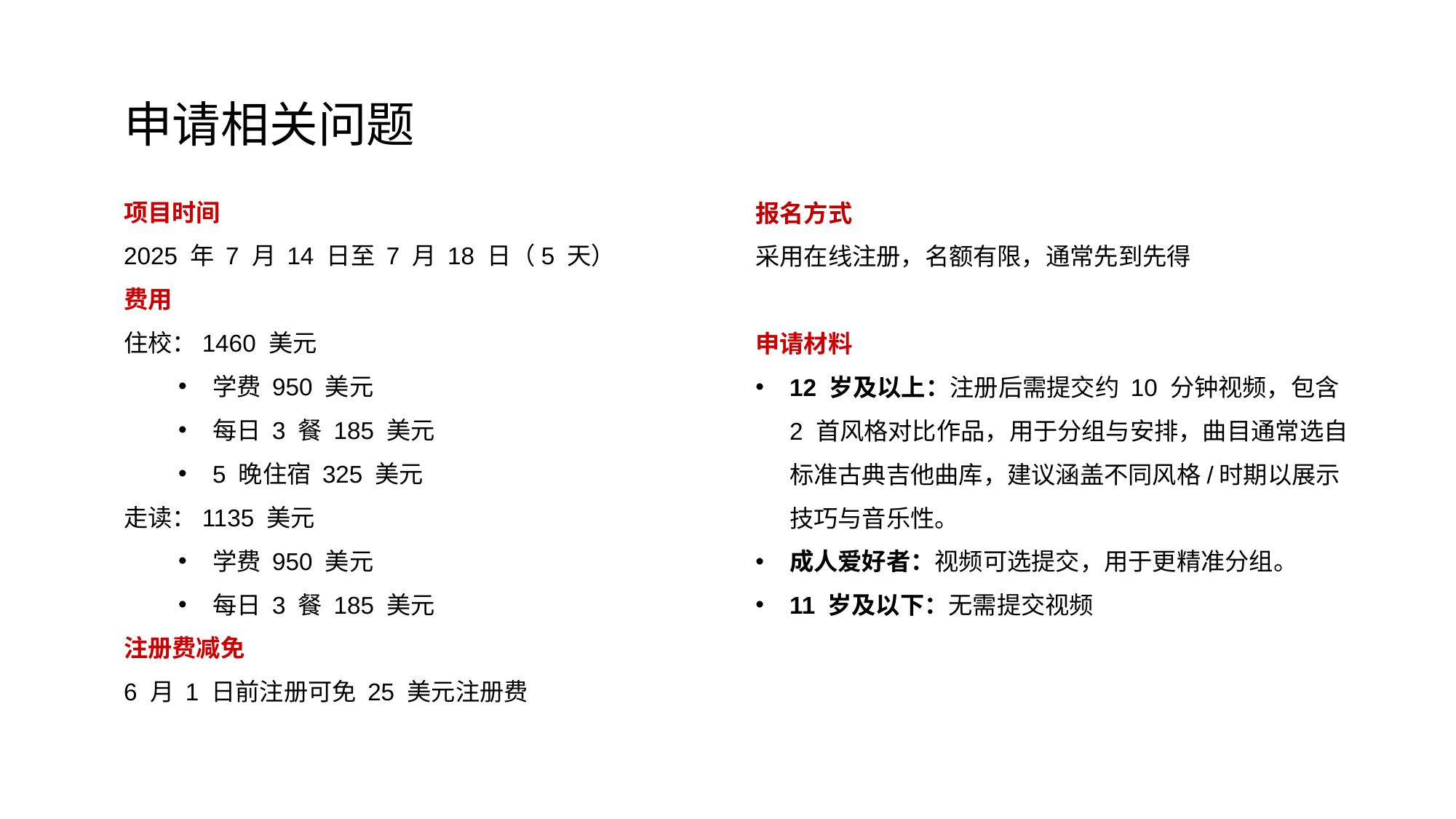

申请相关问题
项目时间
2025 年 7 月 14 日至 7 月 18 日（5 天）
费用
住校：1460 美元
学费 950 美元
每日 3 餐 185 美元
5 晚住宿 325 美元
走读：1135 美元
学费 950 美元
每日 3 餐 185 美元
注册费减免
6 月 1 日前注册可免 25 美元注册费
报名方式
采用在线注册，名额有限，通常先到先得

申请材料
12 岁及以上：注册后需提交约 10 分钟视频，包含 2 首风格对比作品，用于分组与安排，曲目通常选自标准古典吉他曲库，建议涵盖不同风格/时期以展示技巧与音乐性。
成人爱好者：视频可选提交，用于更精准分组。
11 岁及以下：无需提交视频